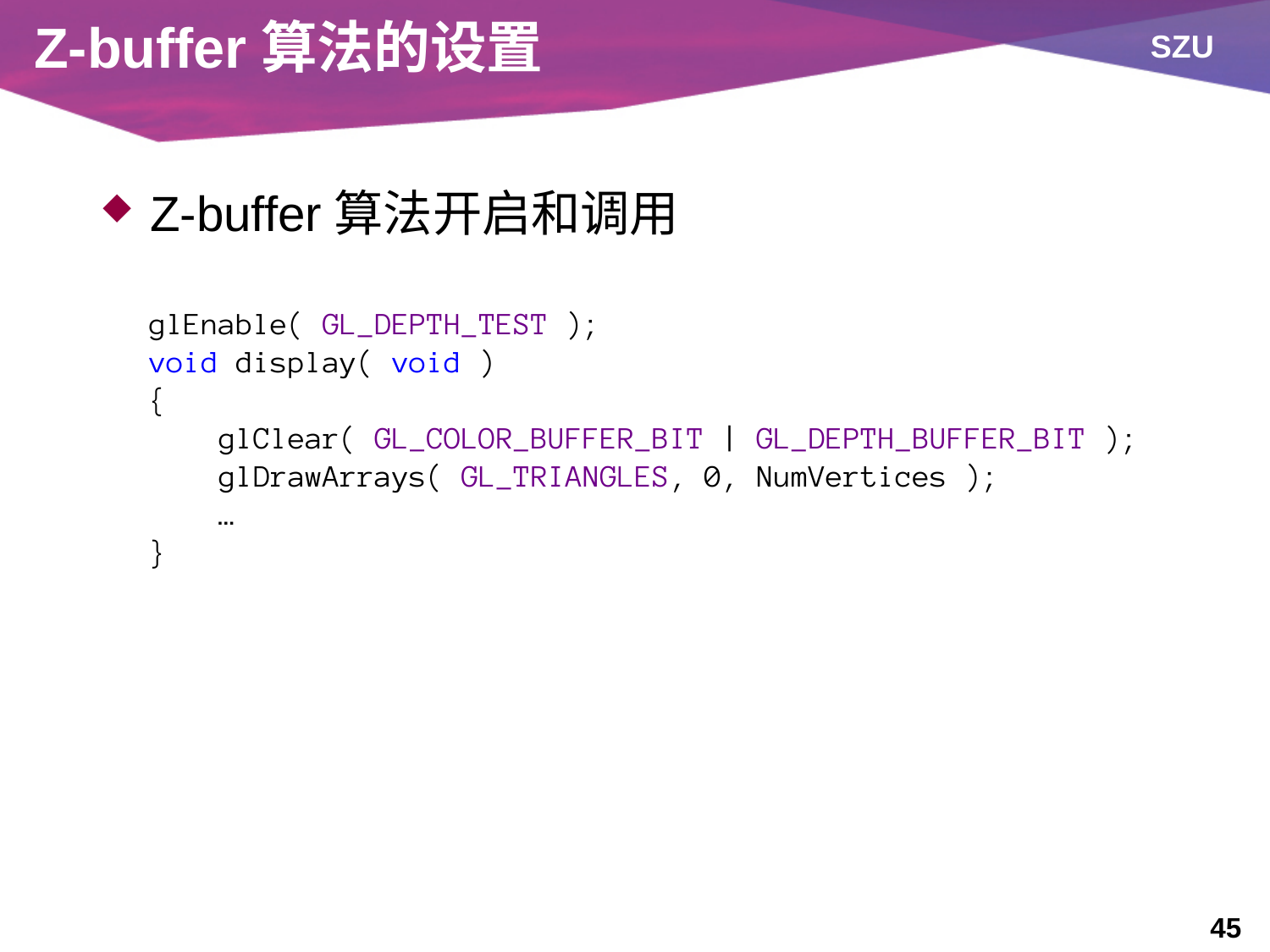

# Z-buffer算法的设置
Z-buffer算法开启和调用

glEnable( GL_DEPTH_TEST );
void display( void )
{
    glClear( GL_COLOR_BUFFER_BIT | GL_DEPTH_BUFFER_BIT );
    glDrawArrays( GL_TRIANGLES, 0, NumVertices );
    …
}
45